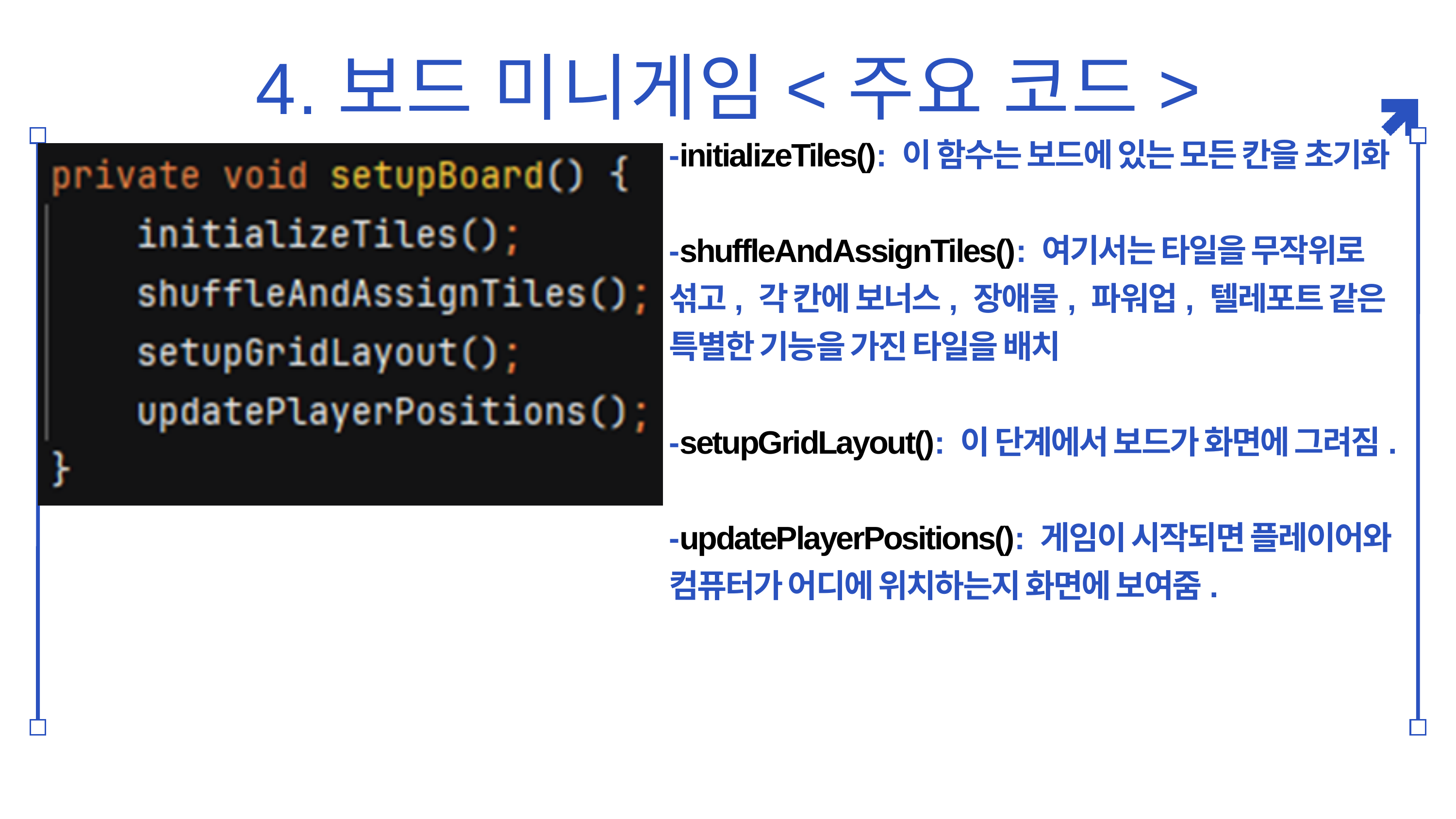

4.보드 미니게임<주요 코드>

-initializeTiles(): 이 함수는 보드에 있는 모든 칸을 초기화

-shuffleAndAssignTiles(): 여기서는 타일을 무작위로 섞고, 각 칸에 보너스, 장애물, 파워업, 텔레포트 같은 특별한 기능을 가진 타일을 배치

-setupGridLayout(): 이 단계에서 보드가 화면에 그려짐.

-updatePlayerPositions(): 게임이 시작되면 플레이어와 컴퓨터가 어디에 위치하는지 화면에 보여줌.